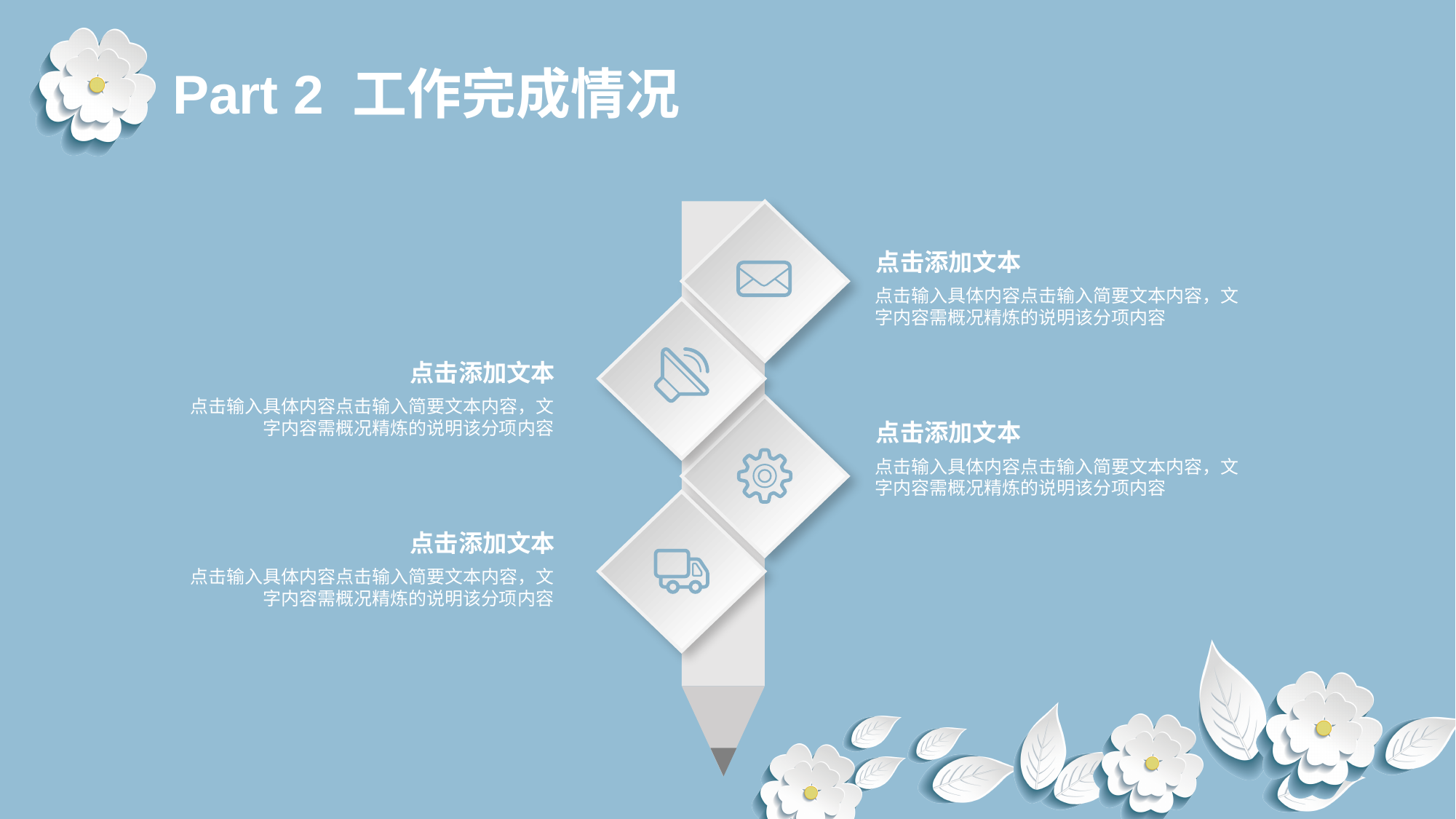

Part 2 工作完成情况

点击添加文本
点击输入具体内容点击输入简要文本内容，文字内容需概况精炼的说明该分项内容

点击添加文本
点击输入具体内容点击输入简要文本内容，文字内容需概况精炼的说明该分项内容

点击添加文本
点击输入具体内容点击输入简要文本内容，文字内容需概况精炼的说明该分项内容

点击添加文本
点击输入具体内容点击输入简要文本内容，文字内容需概况精炼的说明该分项内容
延时符